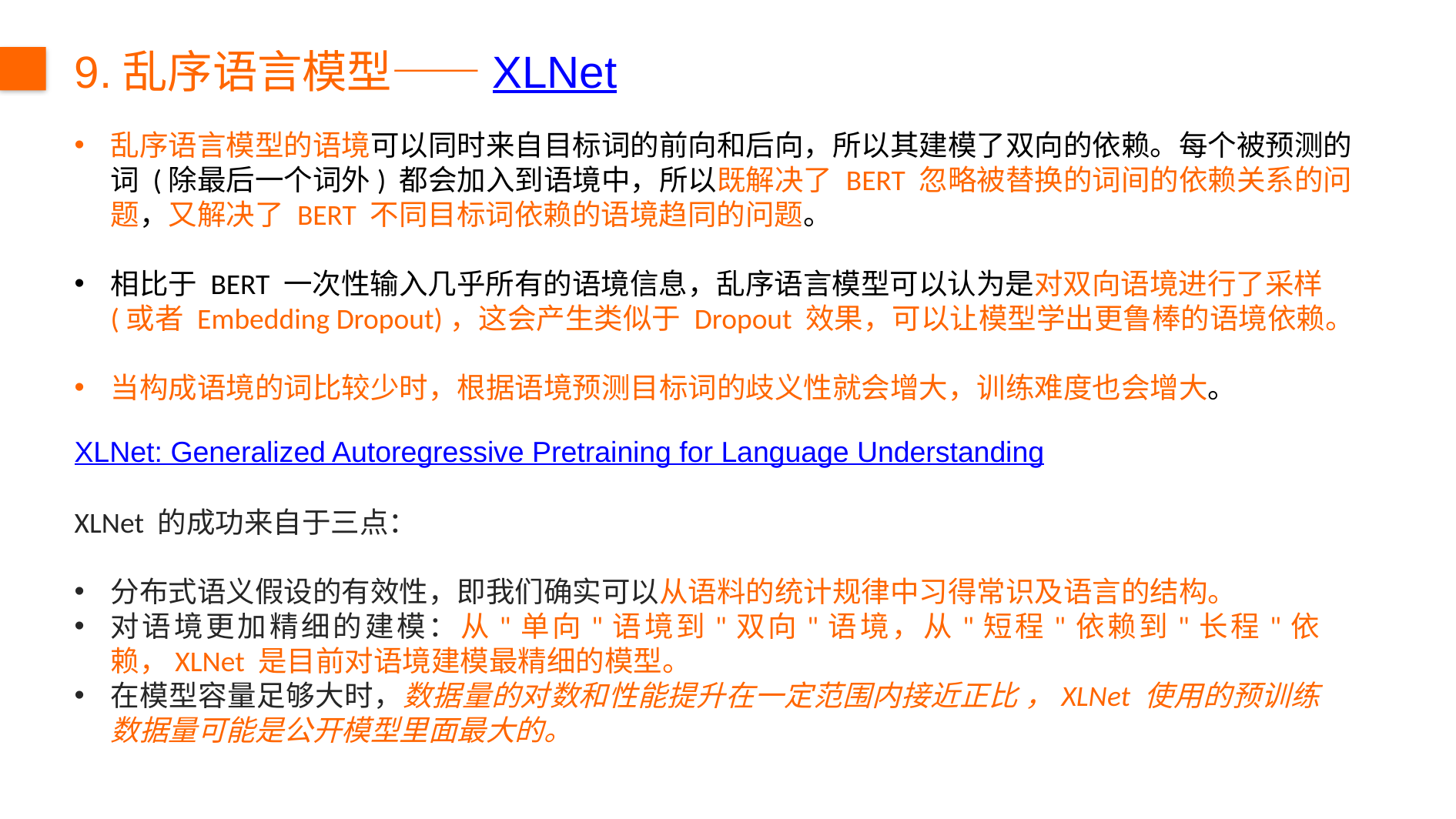

9.乱序语言模型——XLNet

乱序语言模型的语境可以同时来自目标词的前向和后向，所以其建模了双向的依赖。每个被预测的词 (除最后一个词外) 都会加入到语境中，所以既解决了 BERT 忽略被替换的词间的依赖关系的问题，又解决了 BERT 不同目标词依赖的语境趋同的问题。

相比于 BERT 一次性输入几乎所有的语境信息，乱序语言模型可以认为是对双向语境进行了采样 (或者 Embedding Dropout)，这会产生类似于 Dropout 效果，可以让模型学出更鲁棒的语境依赖。

当构成语境的词比较少时，根据语境预测目标词的歧义性就会增大，训练难度也会增大。
XLNet: Generalized Autoregressive Pretraining for Language Understanding
XLNet 的成功来自于三点：

分布式语义假设的有效性，即我们确实可以从语料的统计规律中习得常识及语言的结构。
对语境更加精细的建模：从"单向"语境到"双向"语境，从"短程"依赖到"长程"依赖，XLNet 是目前对语境建模最精细的模型。
在模型容量足够大时，数据量的对数和性能提升在一定范围内接近正比 ，XLNet 使用的预训练数据量可能是公开模型里面最大的。